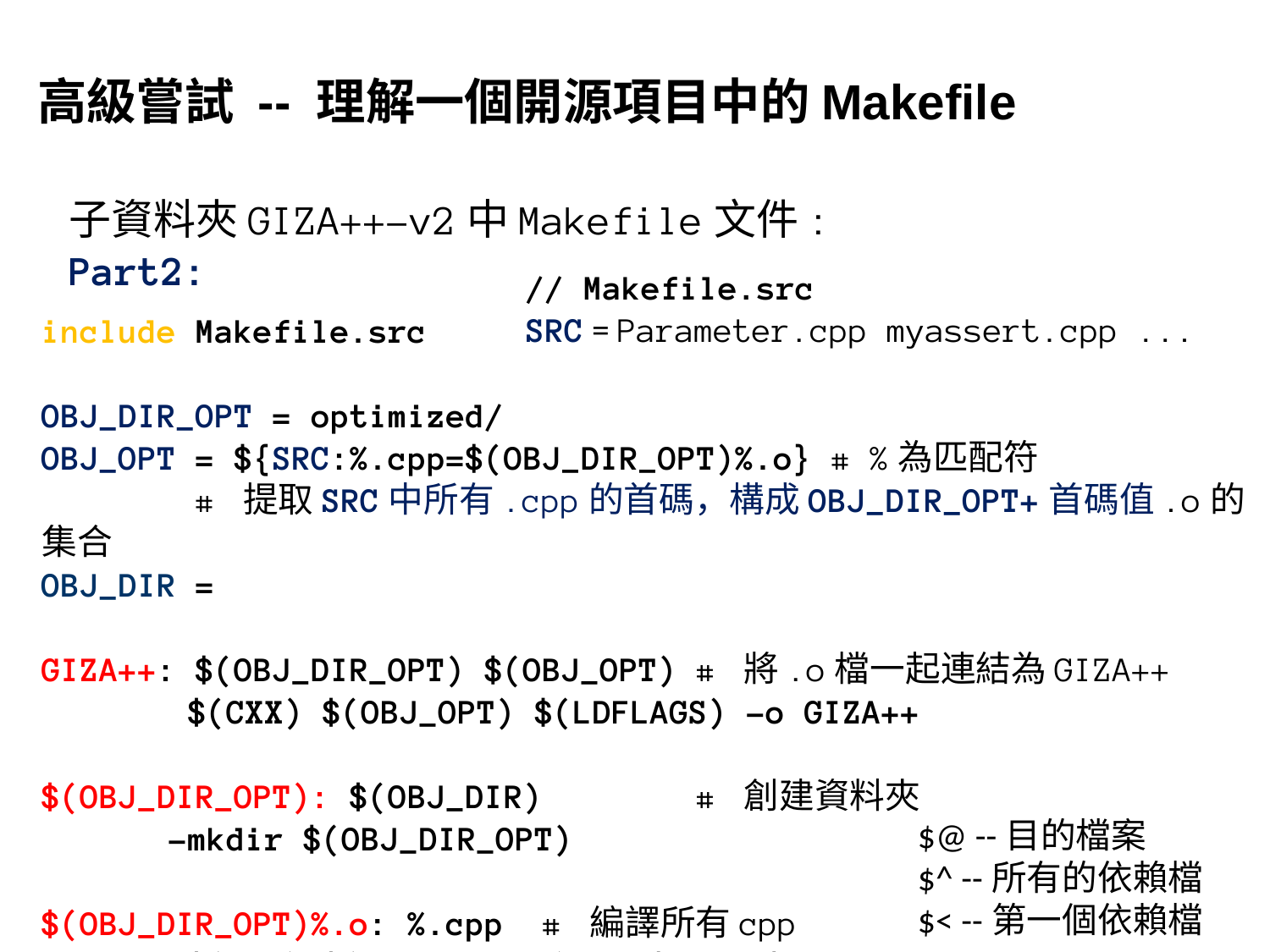

# 高級嘗試 -- 理解一個開源項目中的Makefile
子資料夾GIZA++-v2中Makefile文件:
Part2:
// Makefile.src
SRC = Parameter.cpp myassert.cpp ...
include Makefile.src

OBJ_DIR_OPT = optimized/
OBJ_OPT = ${SRC:%.cpp=$(OBJ_DIR_OPT)%.o} # %為匹配符
        # 提取SRC中所有.cpp的首碼，構成OBJ_DIR_OPT+首碼值.o的集合
OBJ_DIR =

GIZA++: $(OBJ_DIR_OPT) $(OBJ_OPT) # 將.o檔一起連結為GIZA++
	 $(CXX) $(OBJ_OPT) $(LDFLAGS) -o GIZA++

$(OBJ_DIR_OPT): $(OBJ_DIR)        # 創建資料夾
	-mkdir $(OBJ_DIR_OPT)

$(OBJ_DIR_OPT)%.o: %.cpp  # 編譯所有cpp
	 $(CXX) $(CFLAGS_OPT) -c $< -o $@
$@ --目的檔案
$^ --所有的依賴檔
$< --第一個依賴檔